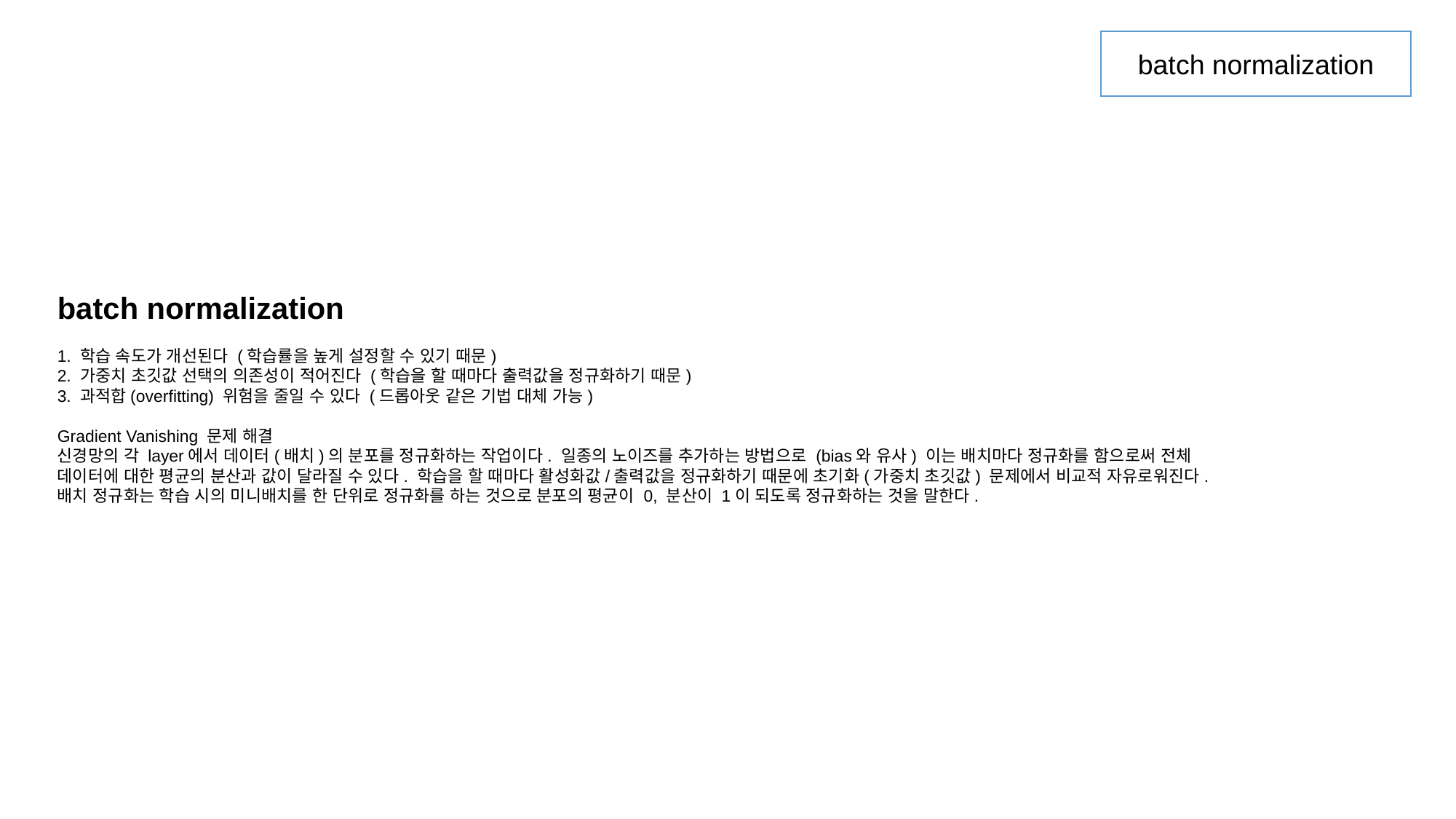

batch normalization
batch normalization

1. 학습 속도가 개선된다 (학습률을 높게 설정할 수 있기 때문)
2. 가중치 초깃값 선택의 의존성이 적어진다 (학습을 할 때마다 출력값을 정규화하기 때문)
3. 과적합(overfitting) 위험을 줄일 수 있다 (드롭아웃 같은 기법 대체 가능)

Gradient Vanishing 문제 해결
신경망의 각 layer에서 데이터(배치)의 분포를 정규화하는 작업이다. 일종의 노이즈를 추가하는 방법으로 (bias와 유사) 이는 배치마다 정규화를 함으로써 전체 데이터에 대한 평균의 분산과 값이 달라질 수 있다. 학습을 할 때마다 활성화값/출력값을 정규화하기 때문에 초기화(가중치 초깃값) 문제에서 비교적 자유로워진다.
배치 정규화는 학습 시의 미니배치를 한 단위로 정규화를 하는 것으로 분포의 평균이 0, 분산이 1이 되도록 정규화하는 것을 말한다.